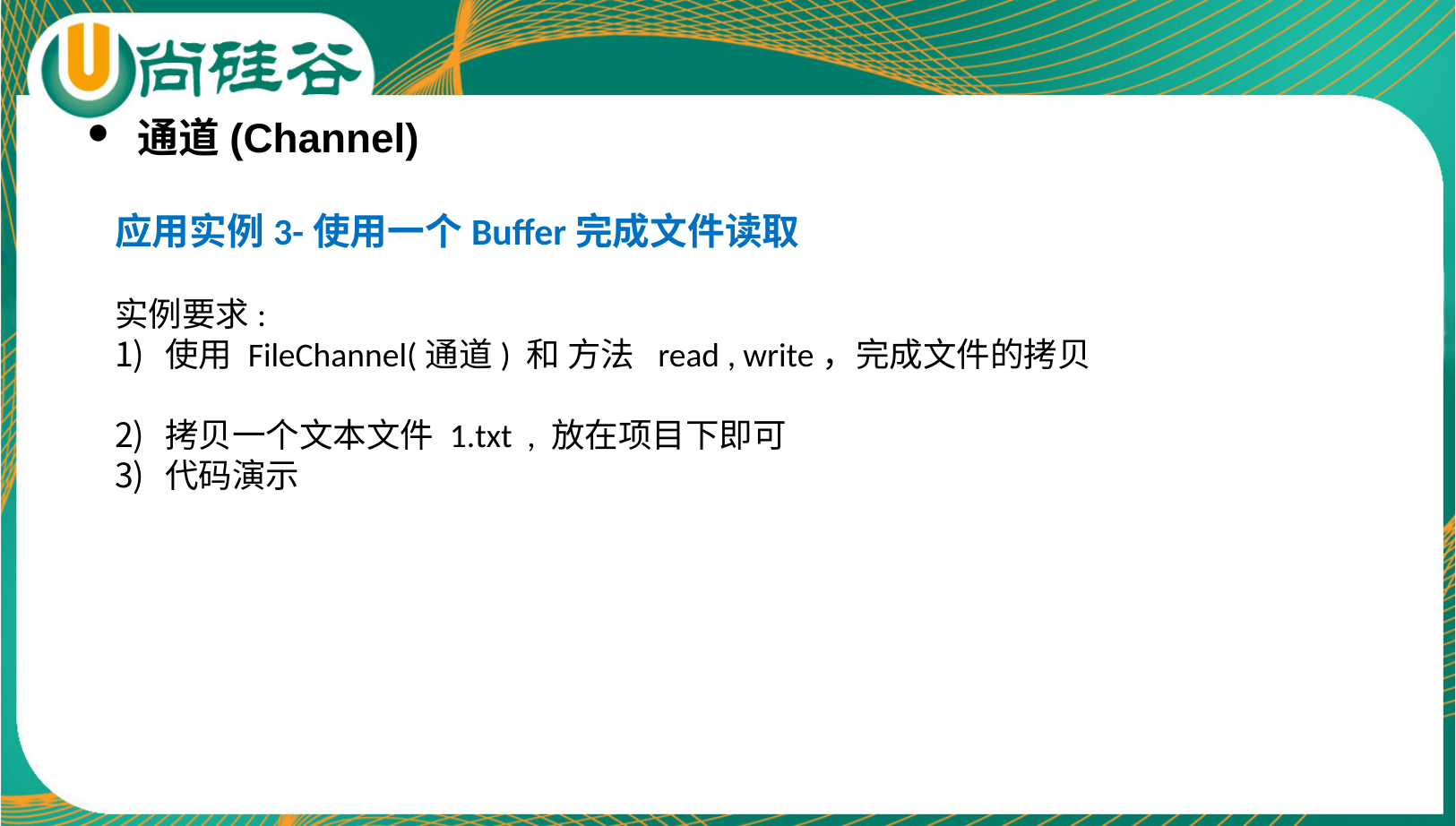

通道(Channel)
应用实例3-使用一个Buffer完成文件读取

实例要求:
使用 FileChannel(通道) 和 方法  read , write，完成文件的拷贝

拷贝一个文本文件 1.txt  , 放在项目下即可
代码演示